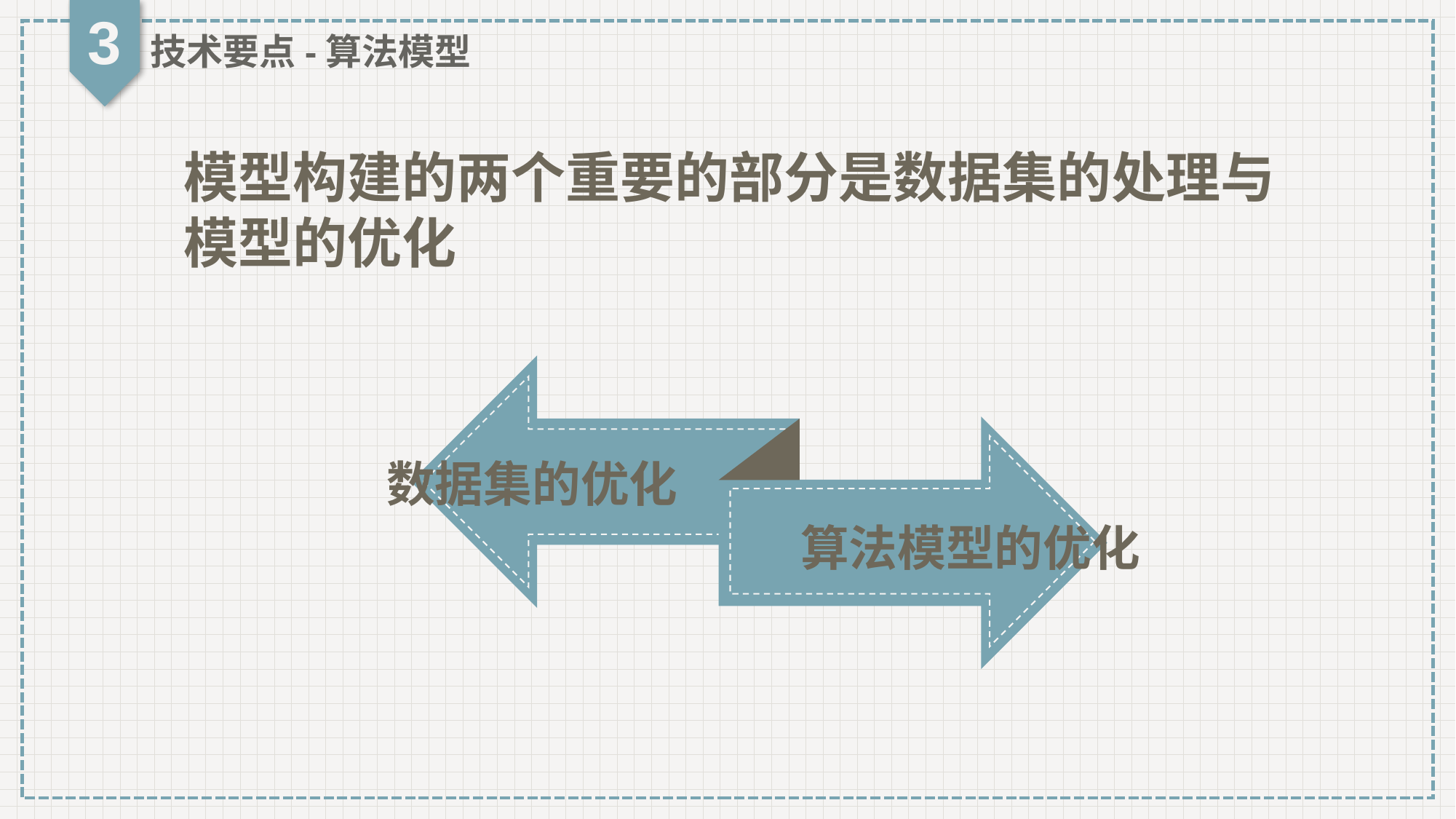

3
技术要点-算法模型
模型构建的两个重要的部分是数据集的处理与模型的优化

数据集的优化
算法模型的优化